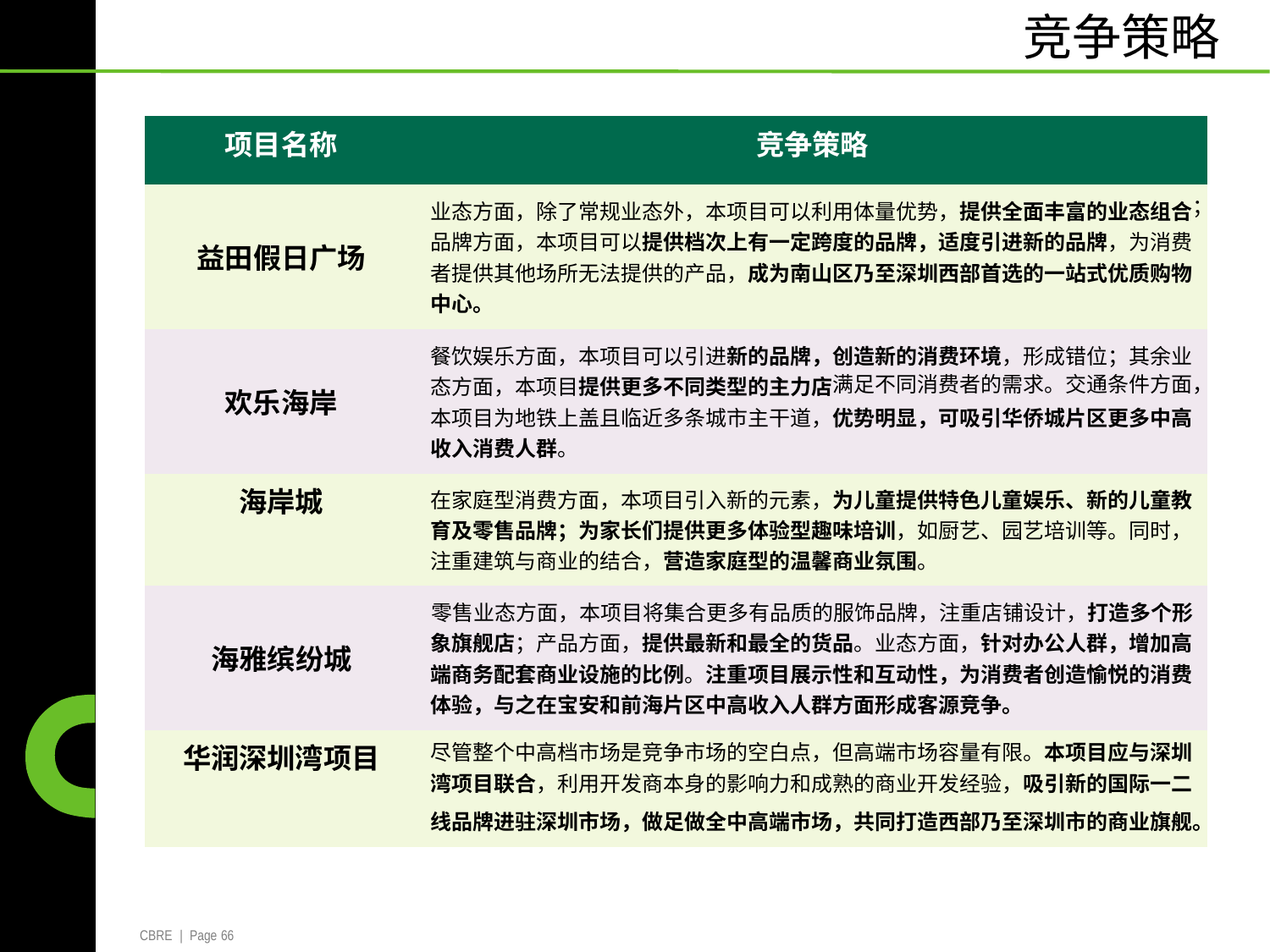

竞争策略

| 项目名称 | 竞争策略 |
| --- | --- |
| 益田假日广场 | 业态方面，除了常规业态外，本项目可以利用体量优势，提供全面丰富的业态组合 品牌方面，本项目可以提供档次上有一定跨度的品牌，适度引进新的品牌，为消费 者提供其他场所无法提供的产品，成为南山区乃至深圳西部首选的一站式优质购物 中心。 |
| 欢乐海岸 | 餐饮娱乐方面，本项目可以引进新的品牌，创造新的消费环境，形成错位；其余业 态方面，本项目提供更多不同类型的主力店 本项目为地铁上盖且临近多条城市主干道，优势明显，可吸引华侨城片区更多中高 收入消费人群。 |
| 海岸城 | 在家庭型消费方面，本项目引入新的元素，为儿童提供特色儿童娱乐、新的儿童教 育及零售品牌；为家长们提供更多体验型趣味培训，如厨艺、园艺培训等。同时， 注重建筑与商业的结合，营造家庭型的温馨商业氛围。 |
| 海雅缤纷城 | 零售业态方面，本项目将集合更多有品质的服饰品牌，注重店铺设计，打造多个形 象旗舰店；产品方面，提供最新和最全的货品。业态方面，针对办公人群，增加高 端商务配套商业设施的比例。注重项目展示性和互动性，为消费者创造愉悦的消费 体验，与之在宝安和前海片区中高收入人群方面形成客源竞争。 |
| 华润深圳湾项目 | 尽管整个中高档市场是竞争市场的空白点，但高端市场容量有限。本项目应与深圳 湾项目联合，利用开发商本身的影响力和成熟的商业开发经验，吸引新的国际一二 |
；
满足不同消费者的需求。交通条件方面，

线品牌进驻深圳市场，做足做全中高端市场，共同打造西部乃至深圳市的商业旗舰。
CBRE  |  Page 66